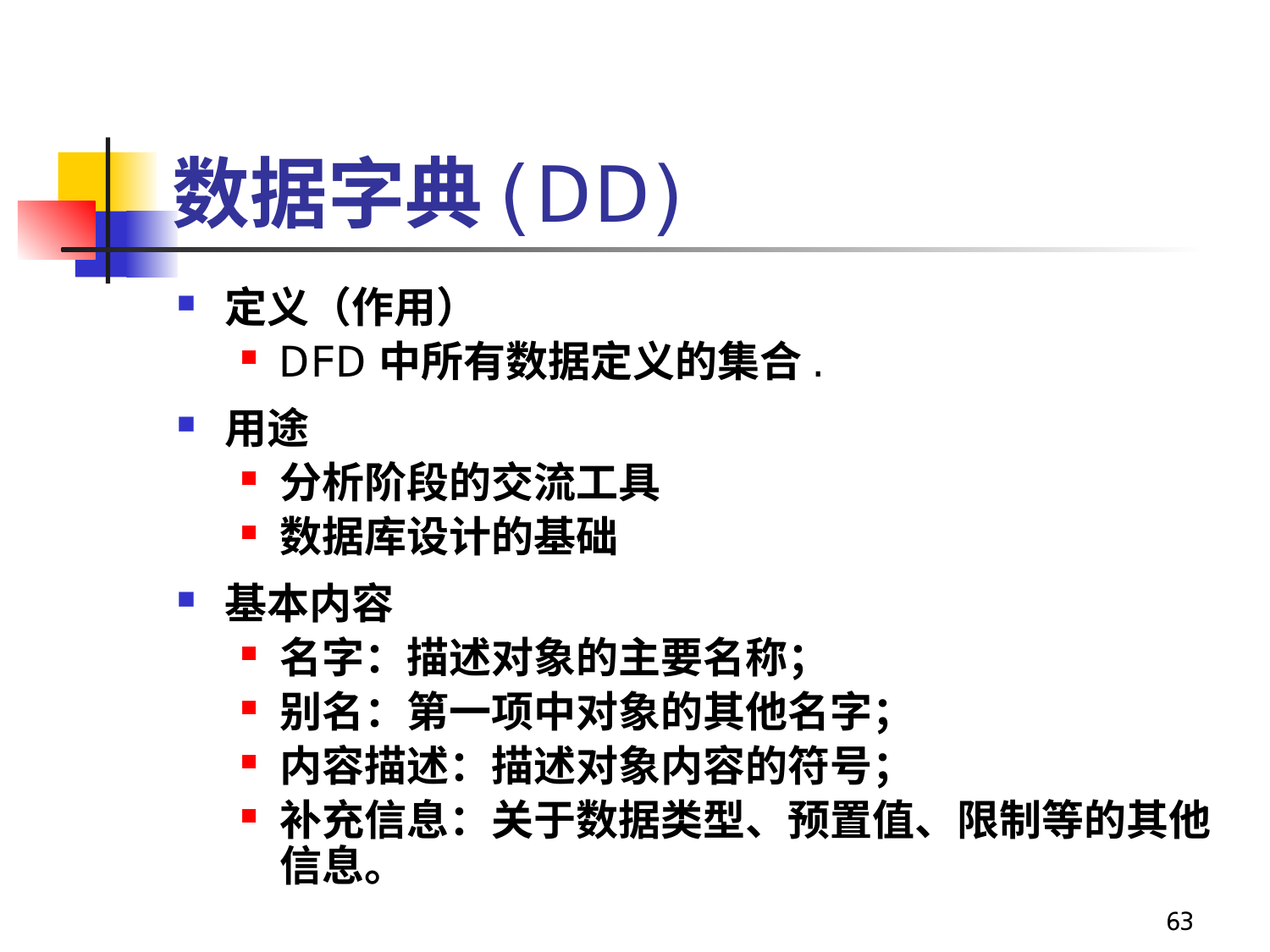

# 数据字典(DD)
定义（作用）
DFD中所有数据定义的集合.
用途
分析阶段的交流工具
数据库设计的基础
基本内容
名字：描述对象的主要名称；
别名：第一项中对象的其他名字；
内容描述：描述对象内容的符号；
补充信息：关于数据类型、预置值、限制等的其他信息。

63